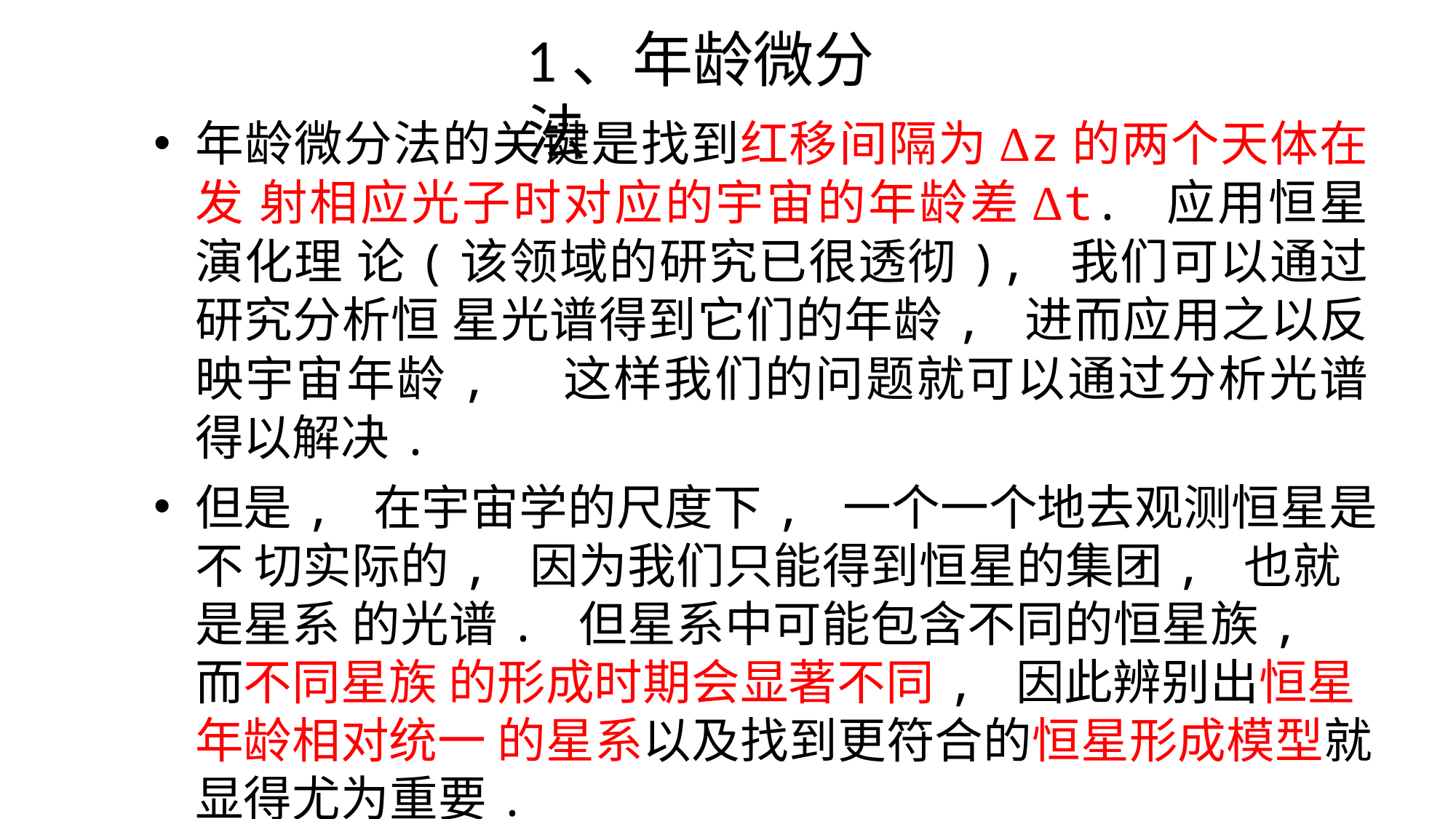

# 1、年龄微分法
年龄微分法的关键是找到红移间隔为Δz的两个天体在发 射相应光子时对应的宇宙的年龄差Δt. 应用恒星演化理 论(该领域的研究已很透彻), 我们可以通过研究分析恒 星光谱得到它们的年龄, 进而应用之以反映宇宙年龄,  这样我们的问题就可以通过分析光谱得以解决.
但是, 在宇宙学的尺度下, 一个一个地去观测恒星是不 切实际的, 因为我们只能得到恒星的集团, 也就是星系 的光谱. 但星系中可能包含不同的恒星族, 而不同星族 的形成时期会显著不同, 因此辨别出恒星年龄相对统一 的星系以及找到更符合的恒星形成模型就显得尤为重要.